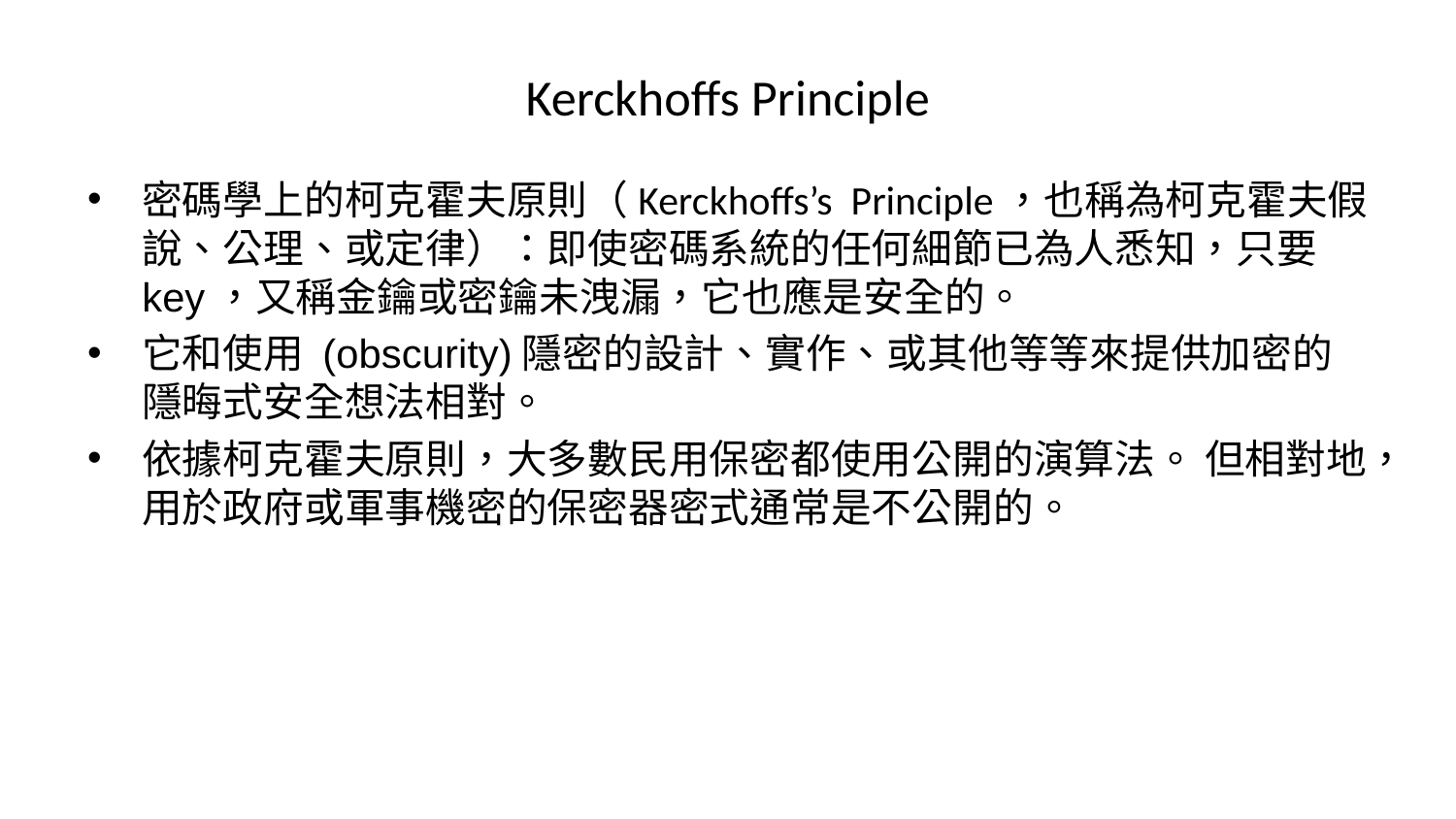

# Kerckhoffs Principle
密碼學上的柯克霍夫原則（Kerckhoffs’s  Principle，也稱為柯克霍夫假說、公理、或定律）：即使密碼系統的任何細節已為人悉知，只要 key，又稱金鑰或密鑰未洩漏，它也應是安全的。
它和使用 (obscurity)隱密的設計、實作、或其他等等來提供加密的隱晦式安全想法相對。
依據柯克霍夫原則，大多數民用保密都使用公開的演算法。 但相對地，用於政府或軍事機密的保密器密式通常是不公開的。